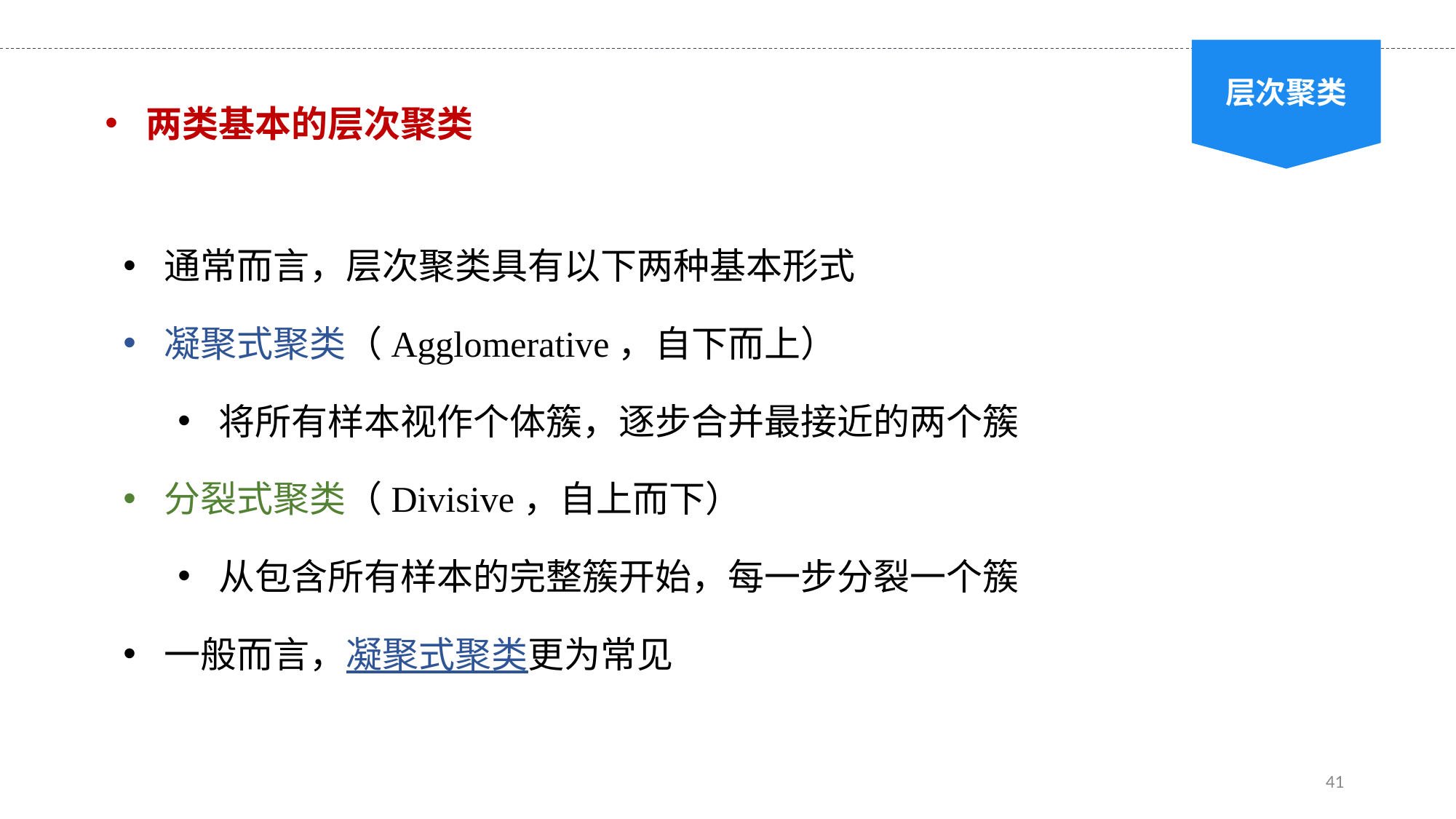

层次聚类
两类基本的层次聚类
通常而言，层次聚类具有以下两种基本形式
凝聚式聚类（Agglomerative，自下而上）
将所有样本视作个体簇，逐步合并最接近的两个簇
分裂式聚类（Divisive，自上而下）
从包含所有样本的完整簇开始，每一步分裂一个簇
一般而言，凝聚式聚类更为常见
41